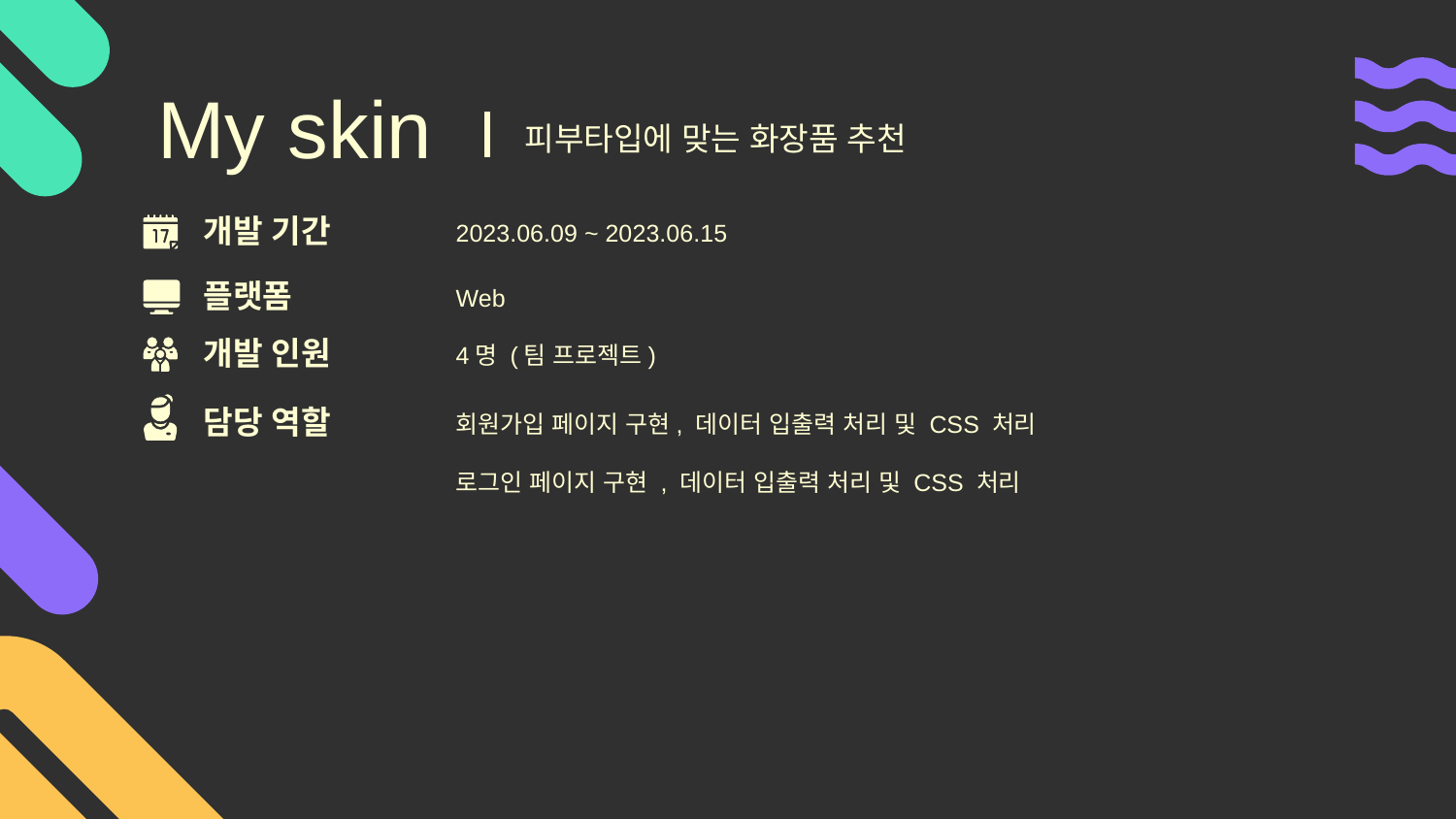

My skin
피부타입에 맞는 화장품 추천
개발 기간
2023.06.09 ~ 2023.06.15

플랫폼
Web

개발 인원
4명 (팀 프로젝트)

담당 역할
회원가입 페이지 구현, 데이터 입출력 처리 및 CSS 처리

로그인 페이지 구현 , 데이터 입출력 처리 및 CSS 처리